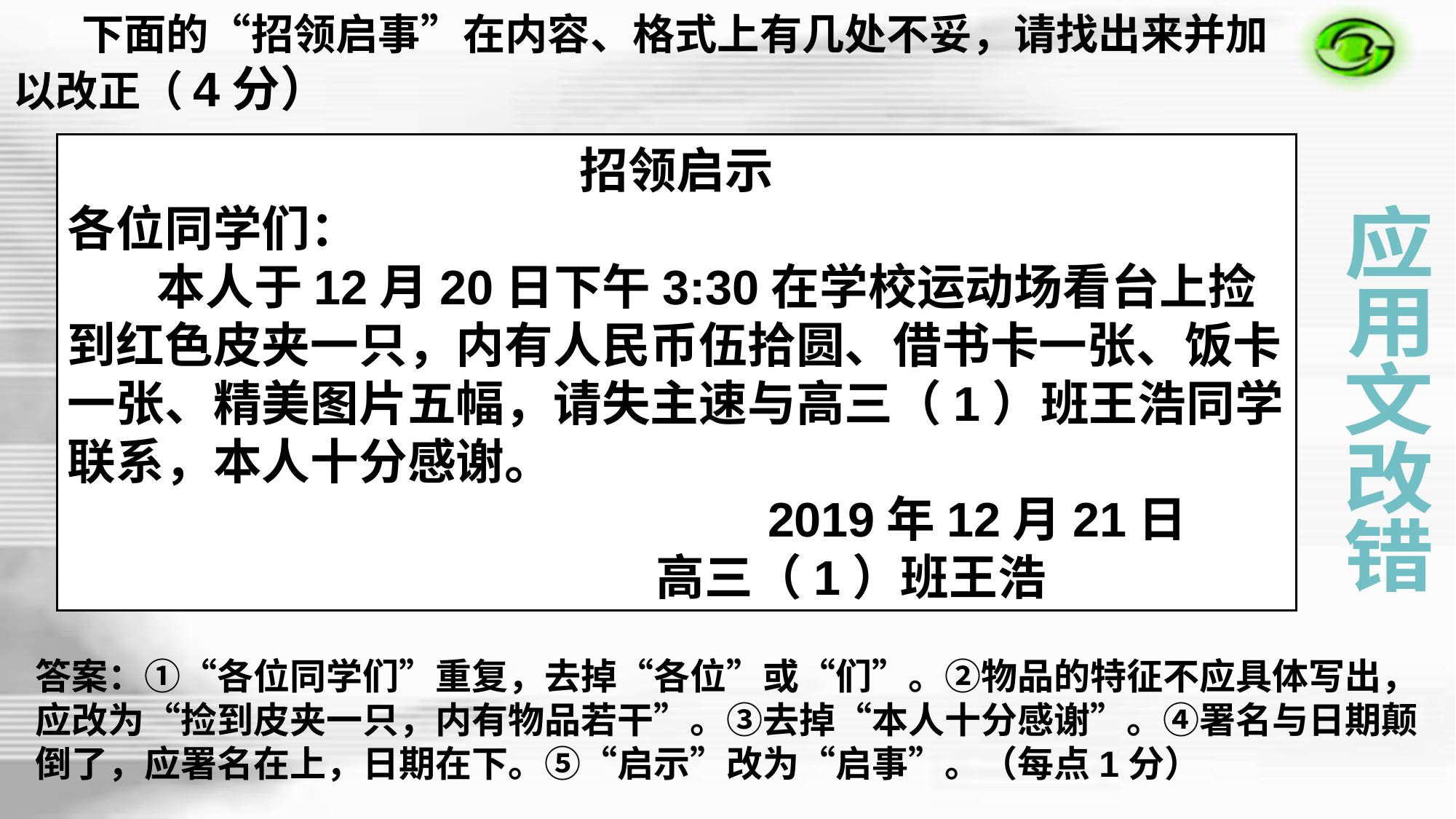

下面的“招领启事”在内容、格式上有几处不妥，请找出来并加
以改正（4分）

招领启示
各位同学们：
       本人于12月20日下午3:30在学校运动场看台上捡到红色皮夹一只，内有人民币伍拾圆、借书卡一张、饭卡一张、精美图片五幅，请失主速与高三（1）班王浩同学联系，本人十分感谢。
                                                    2019年12月21日
                                                    高三（1）班王浩
应
用
文
改
错
答案：①“各位同学们”重复，去掉“各位”或“们”。②物品的特征不应具体写出，应改为“捡到皮夹一只，内有物品若干”。③去掉“本人十分感谢”。④署名与日期颠倒了，应署名在上，日期在下。⑤“启示”改为“启事”。（每点1分）